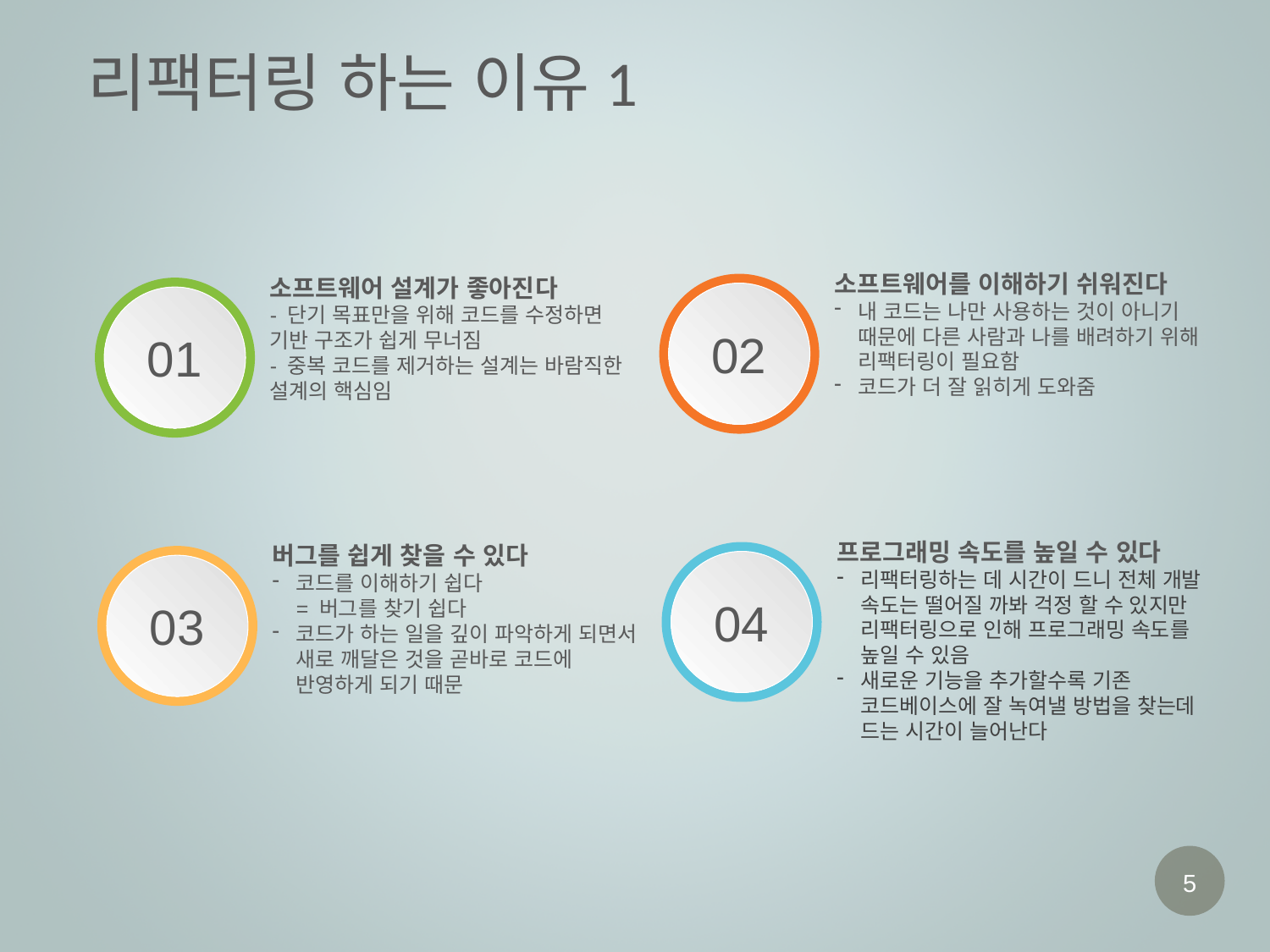

# 리팩터링 하는 이유1

소프트웨어를 이해하기 쉬워진다
소프트웨어 설계가 좋아진다

02

01
내 코드는 나만 사용하는 것이 아니기 때문에 다른 사람과 나를 배려하기 위해 리팩터링이 필요함
코드가 더 잘 읽히게 도와줌
- 단기 목표만을 위해 코드를 수정하면 기반 구조가 쉽게 무너짐
- 중복 코드를 제거하는 설계는 바람직한 설계의 핵심임
프로그래밍 속도를 높일 수 있다
버그를 쉽게 찾을 수 있다

04

03
리팩터링하는 데 시간이 드니 전체 개발 속도는 떨어질 까봐 걱정 할 수 있지만 리팩터링으로 인해 프로그래밍 속도를 높일 수 있음
새로운 기능을 추가할수록 기존 코드베이스에 잘 녹여낼 방법을 찾는데 드는 시간이 늘어난다
코드를 이해하기 쉽다
    = 버그를 찾기 쉽다
코드가 하는 일을 깊이 파악하게 되면서 새로 깨달은 것을 곧바로 코드에 반영하게 되기 때문